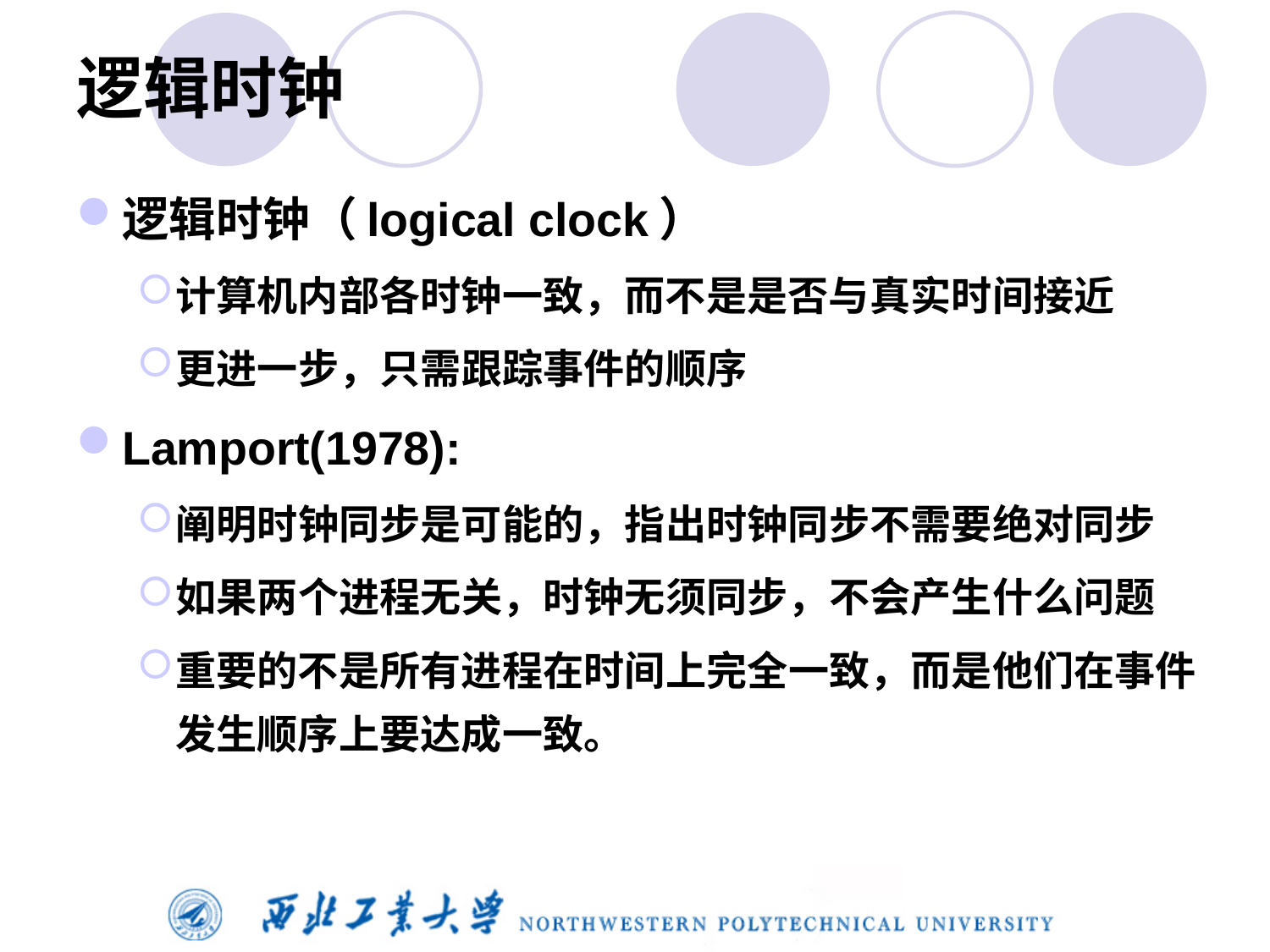

# 逻辑时钟
逻辑时钟（logical clock）
计算机内部各时钟一致，而不是是否与真实时间接近
更进一步，只需跟踪事件的顺序
Lamport(1978):
阐明时钟同步是可能的，指出时钟同步不需要绝对同步
如果两个进程无关，时钟无须同步，不会产生什么问题
重要的不是所有进程在时间上完全一致，而是他们在事件发生顺序上要达成一致。